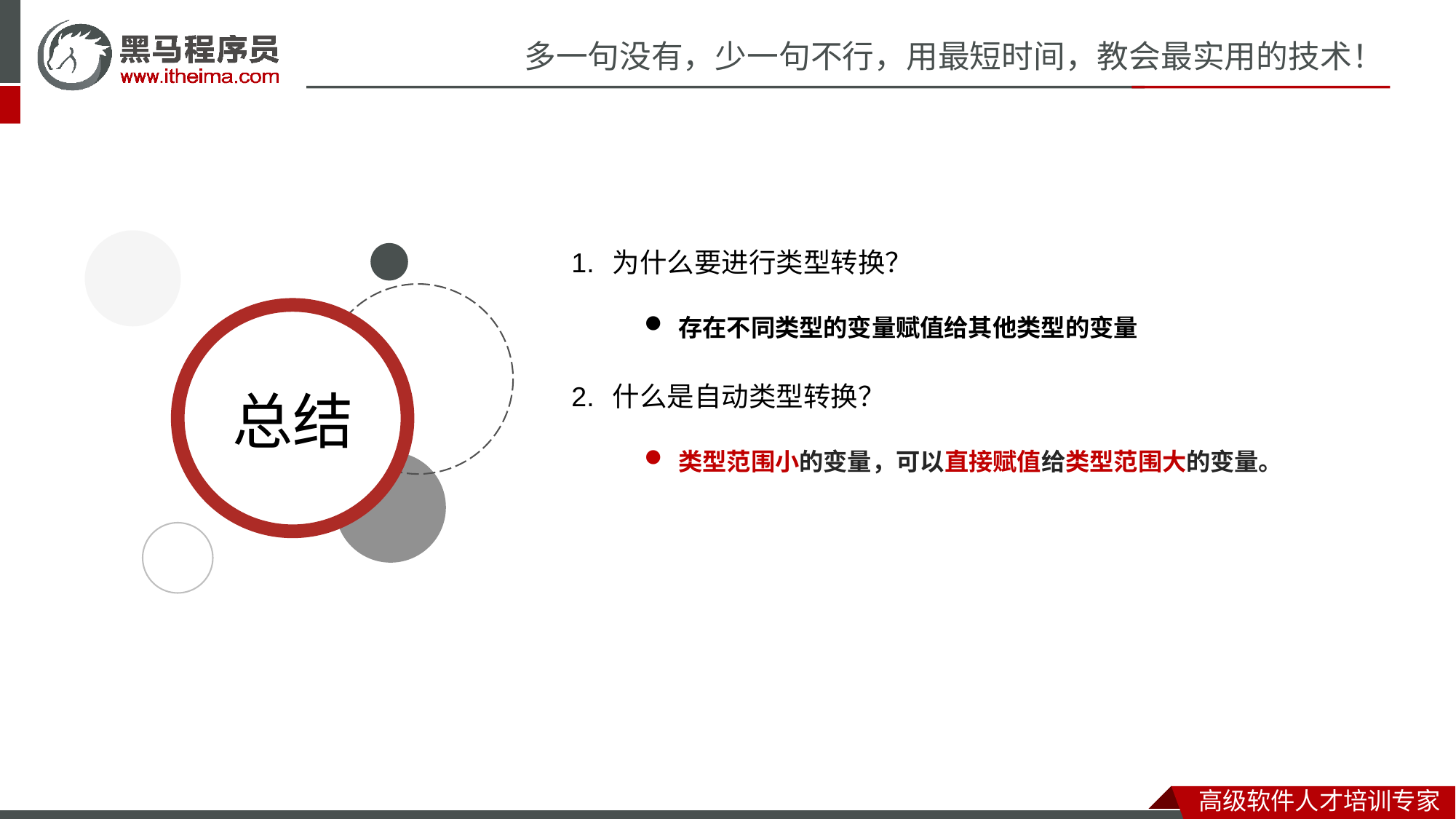

为什么要进行类型转换？
存在不同类型的变量赋值给其他类型的变量
什么是自动类型转换？
类型范围小的变量，可以直接赋值给类型范围大的变量。